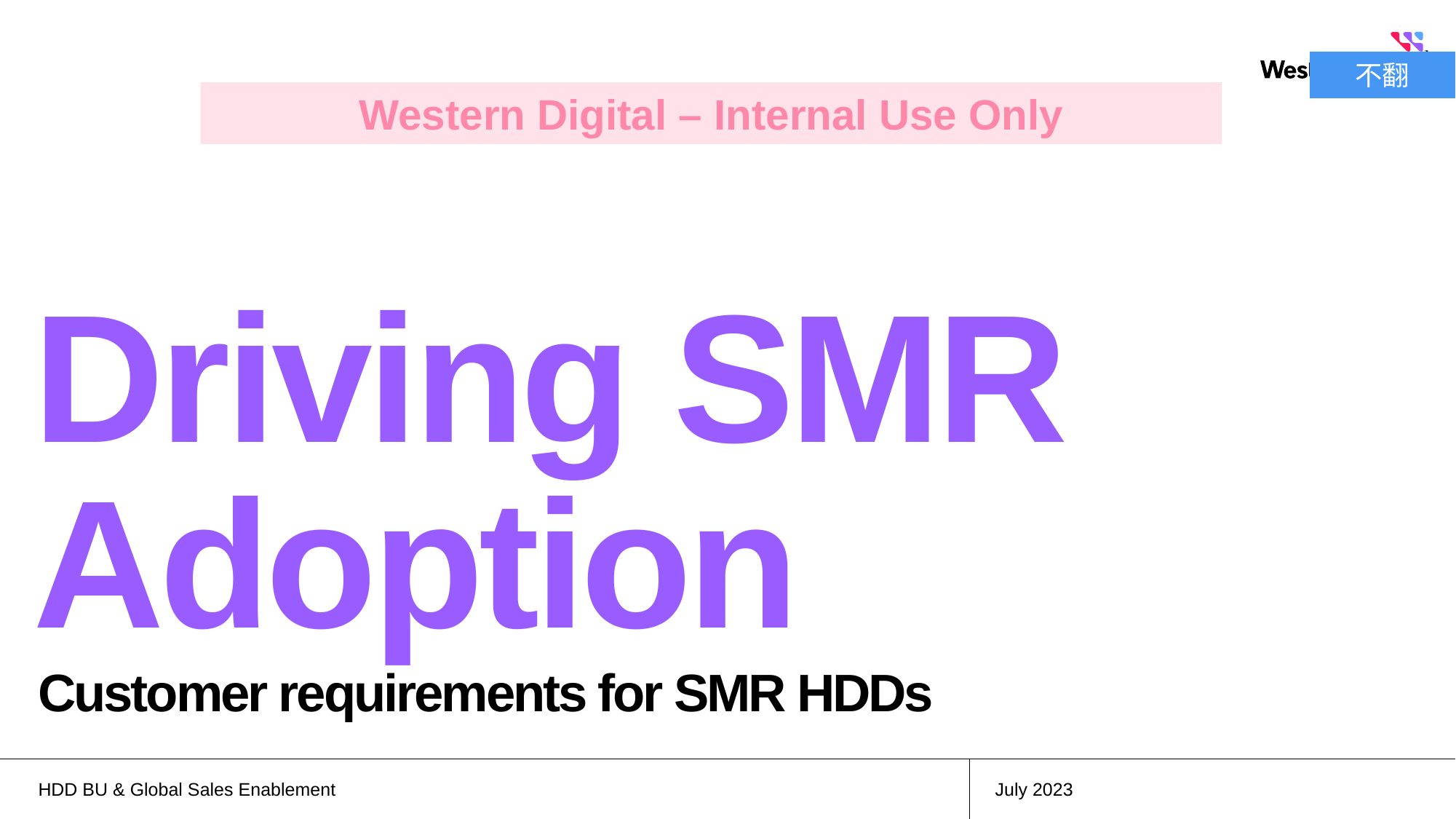

不翻
Western Digital – Internal Use Only
# Driving SMR Adoption
Customer requirements for SMR HDDs
HDD BU & Global Sales Enablement
July 2023